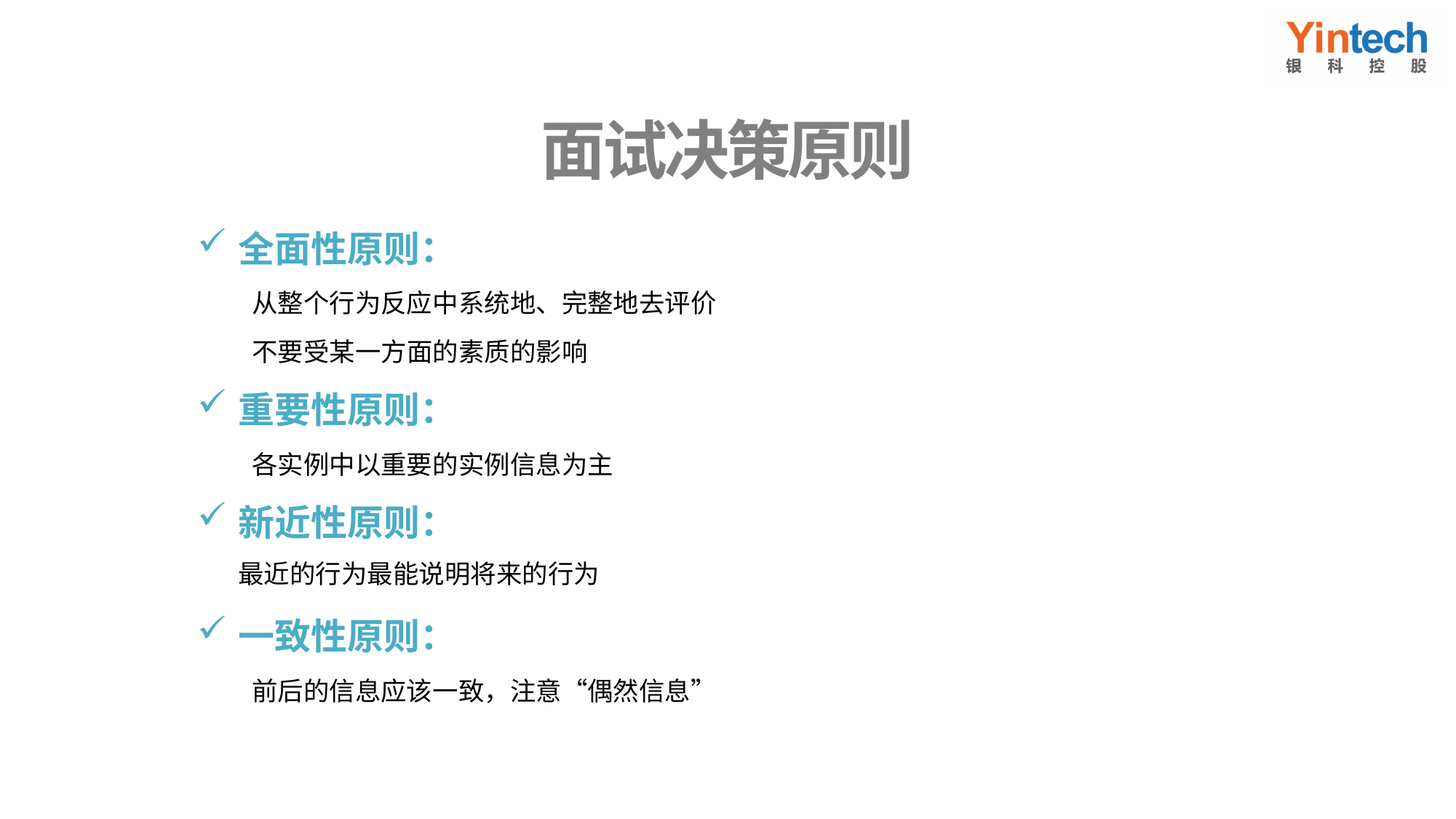

# 面试决策原则
全面性原则：
从整个行为反应中系统地、完整地去评价
不要受某一方面的素质的影响
重要性原则：
各实例中以重要的实例信息为主
新近性原则：
      最近的行为最能说明将来的行为
一致性原则：
前后的信息应该一致，注意“偶然信息”